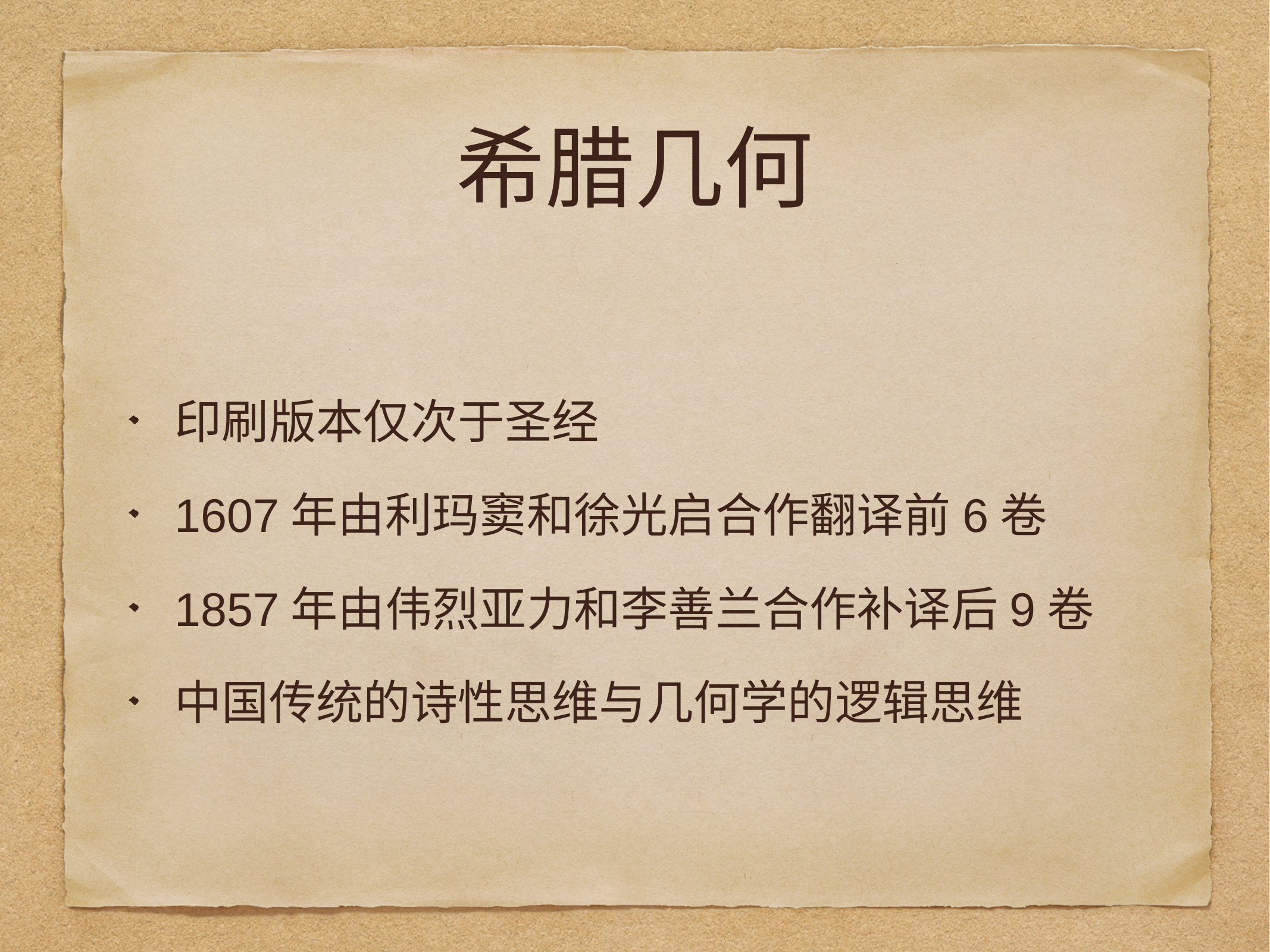

# 希腊几何
印刷版本仅次于圣经
1607年由利玛窦和徐光启合作翻译前6卷
1857年由伟烈亚力和李善兰合作补译后9卷
中国传统的诗性思维与几何学的逻辑思维